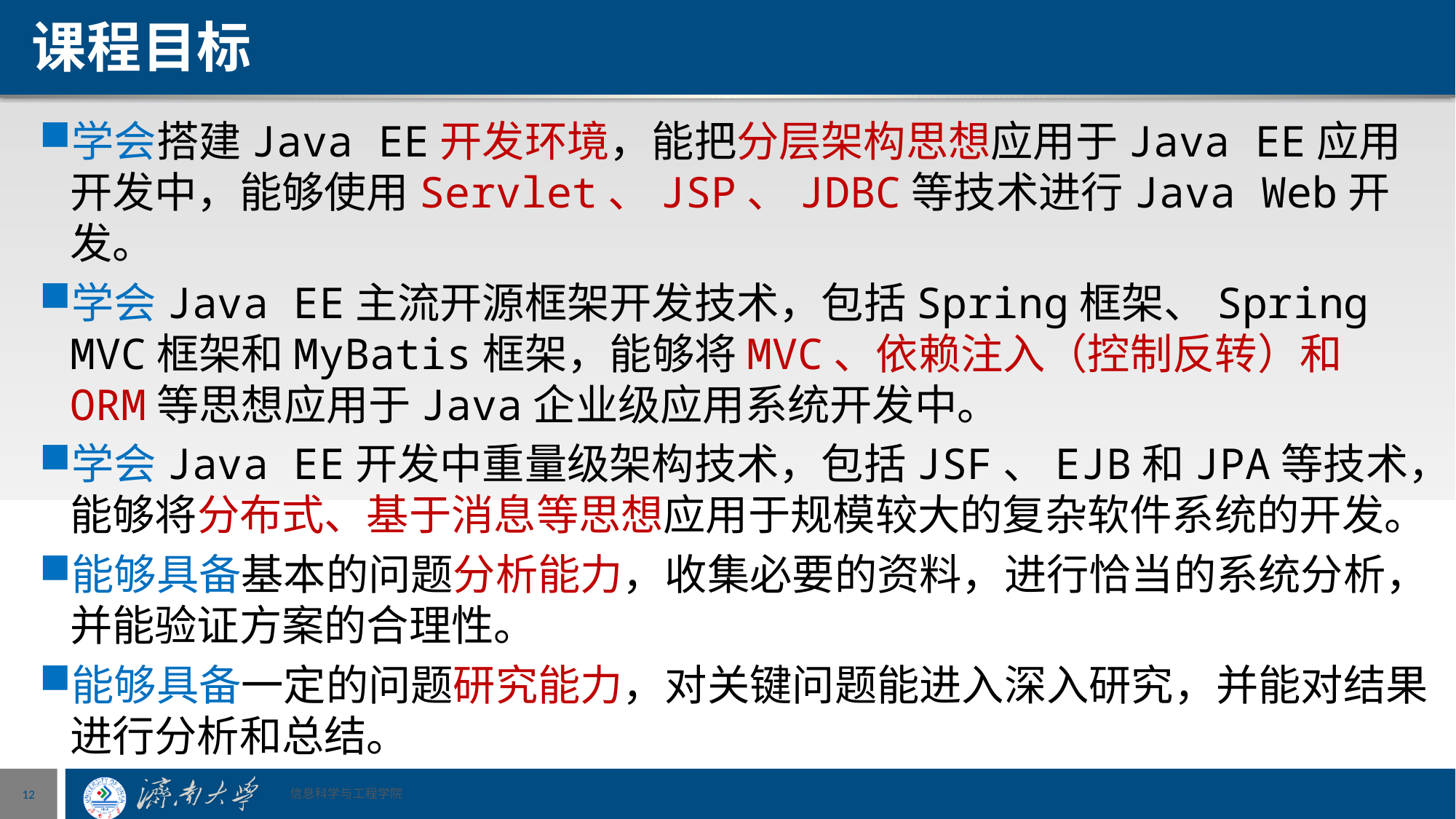

# 课程目标
学会搭建Java EE开发环境，能把分层架构思想应用于Java EE应用开发中，能够使用Servlet、JSP、JDBC等技术进行Java Web开发。
学会Java EE主流开源框架开发技术，包括Spring框架、Spring MVC框架和MyBatis框架，能够将MVC、依赖注入（控制反转）和ORM等思想应用于Java企业级应用系统开发中。
学会Java EE开发中重量级架构技术，包括JSF、EJB和JPA等技术，能够将分布式、基于消息等思想应用于规模较大的复杂软件系统的开发。
能够具备基本的问题分析能力，收集必要的资料，进行恰当的系统分析，并能验证方案的合理性。
能够具备一定的问题研究能力，对关键问题能进入深入研究，并能对结果进行分析和总结。